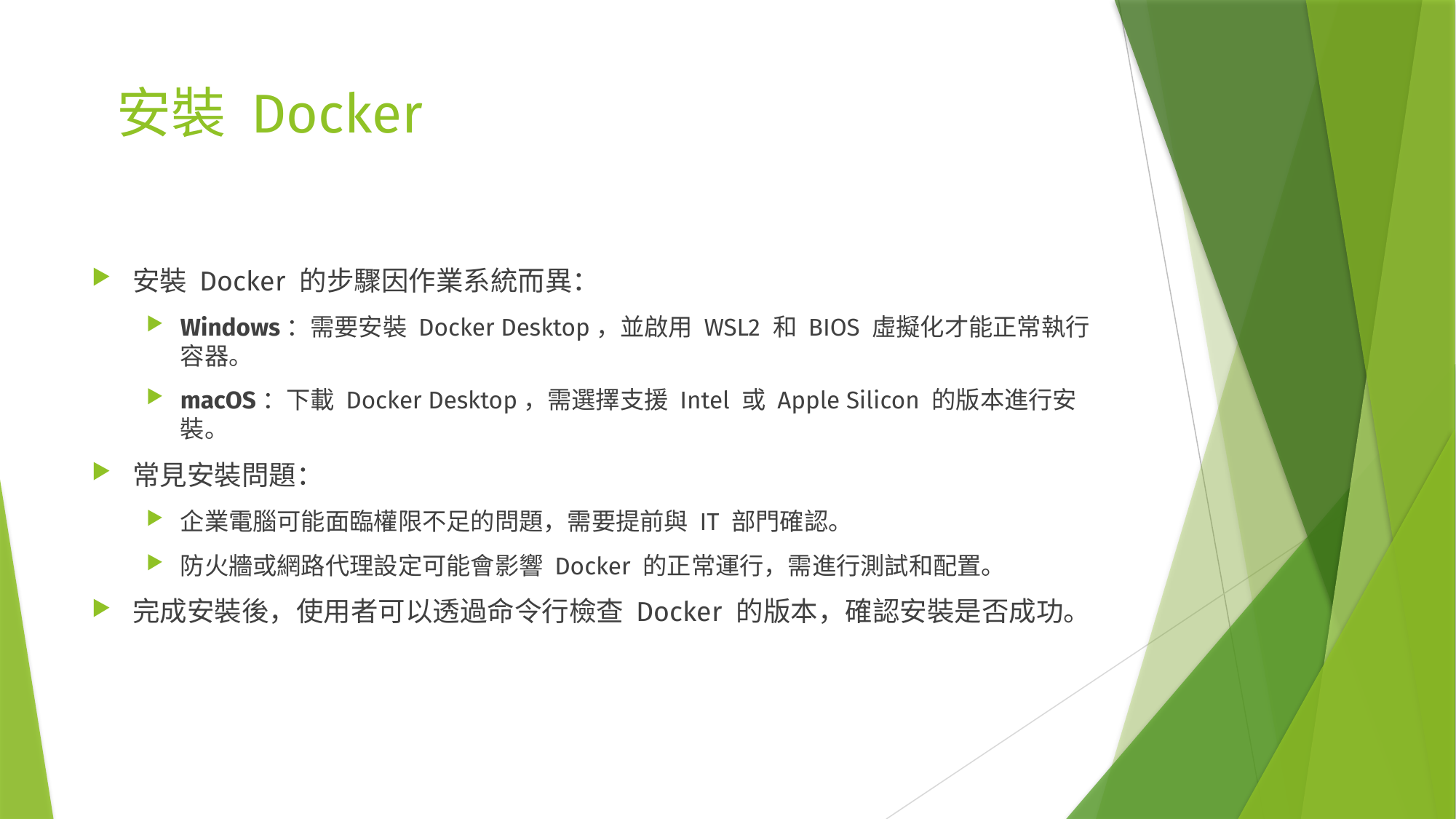

# 安裝 Docker
安裝 Docker 的步驟因作業系統而異：
Windows：需要安裝 Docker Desktop，並啟用 WSL2 和 BIOS 虛擬化才能正常執行容器。
macOS：下載 Docker Desktop，需選擇支援 Intel 或 Apple Silicon 的版本進行安裝。
常見安裝問題：
企業電腦可能面臨權限不足的問題，需要提前與 IT 部門確認。
防火牆或網路代理設定可能會影響 Docker 的正常運行，需進行測試和配置。
完成安裝後，使用者可以透過命令行檢查 Docker 的版本，確認安裝是否成功。